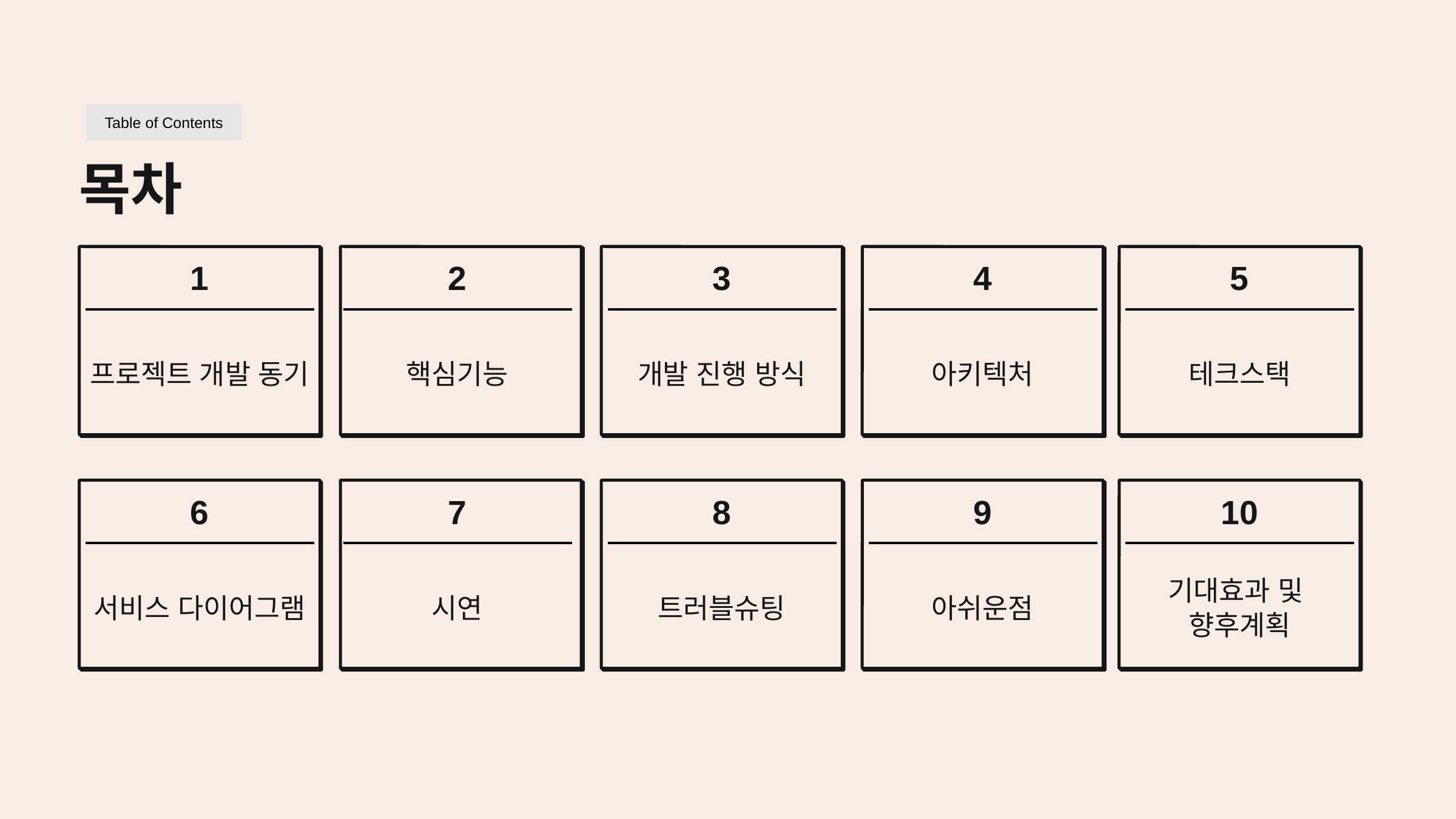

Table of Contents
목차

1
2
3
4
5

프로젝트 개발 동기
핵심기능
개발 진행 방식
아키텍처
테크스택

6
7
8
9
10

서비스 다이어그램
시연
트러블슈팅
아쉬운점
기대효과 및
향후계획